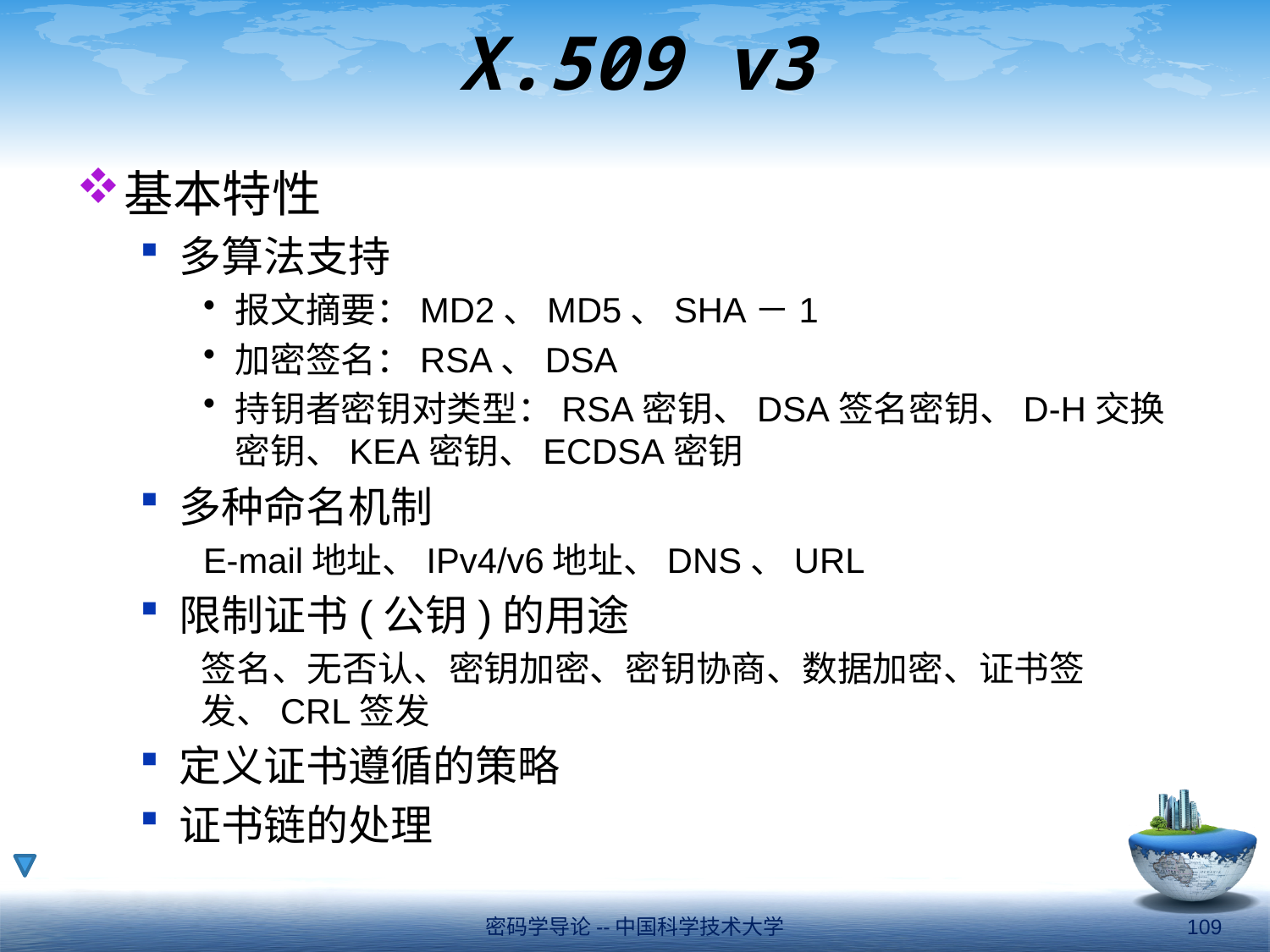

# X.509 v3
基本特性
多算法支持
报文摘要：MD2、MD5、SHA－1
加密签名：RSA、DSA
持钥者密钥对类型：RSA密钥、DSA签名密钥、D-H交换密钥、KEA密钥、ECDSA密钥
多种命名机制
E-mail地址、IPv4/v6地址、DNS、URL
限制证书(公钥)的用途
签名、无否认、密钥加密、密钥协商、数据加密、证书签发、CRL签发
定义证书遵循的策略
证书链的处理

密码学导论--中国科学技术大学
109